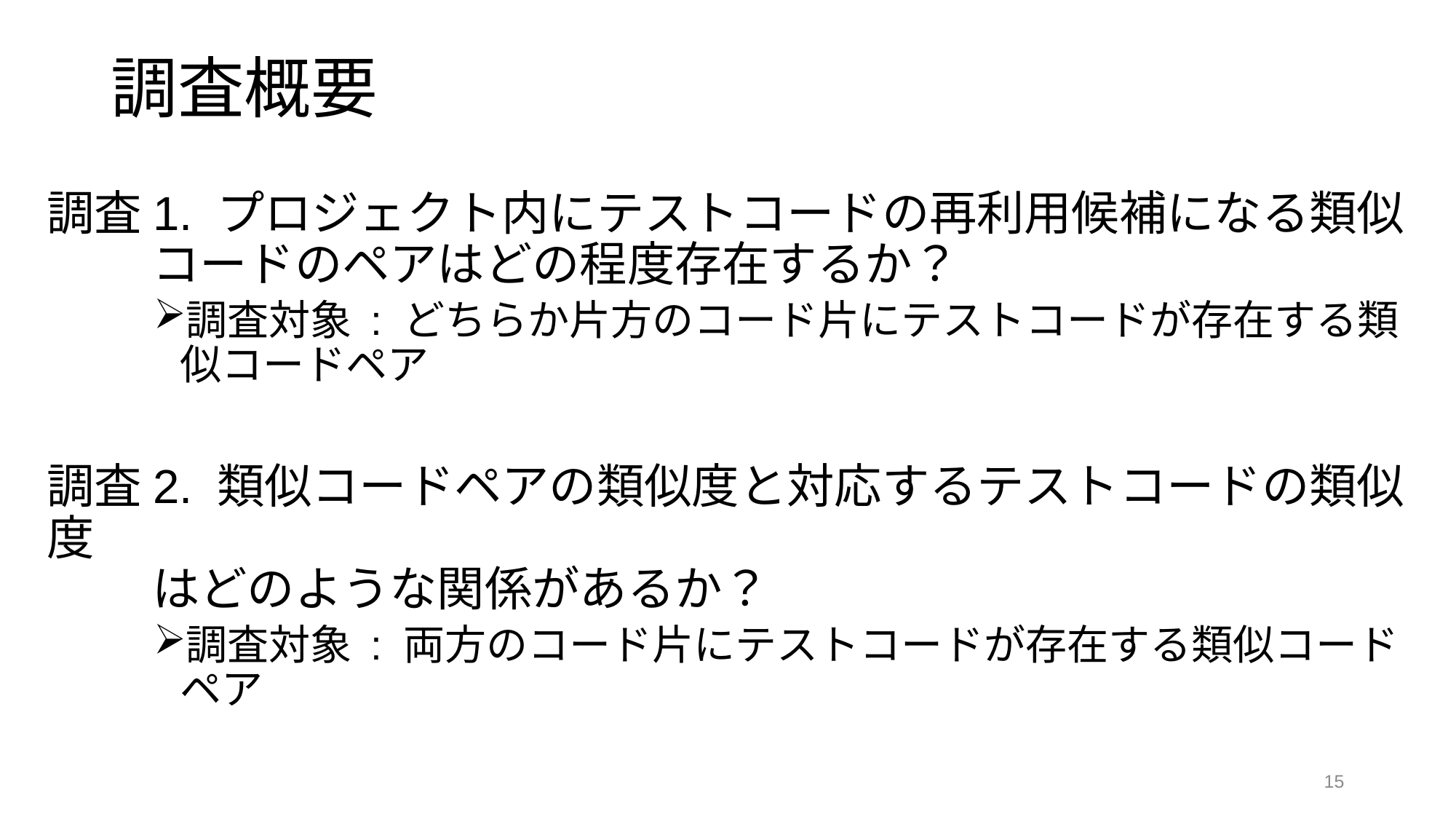

# 調査概要
調査1. プロジェクト内にテストコードの再利用候補になる類似
          コードのペアはどの程度存在するか？
調査対象 : どちらか片方のコード片にテストコードが存在する類似コードペア

調査2. 類似コードペアの類似度と対応するテストコードの類似度
          はどのような関係があるか？
調査対象 : 両方のコード片にテストコードが存在する類似コードペア
15